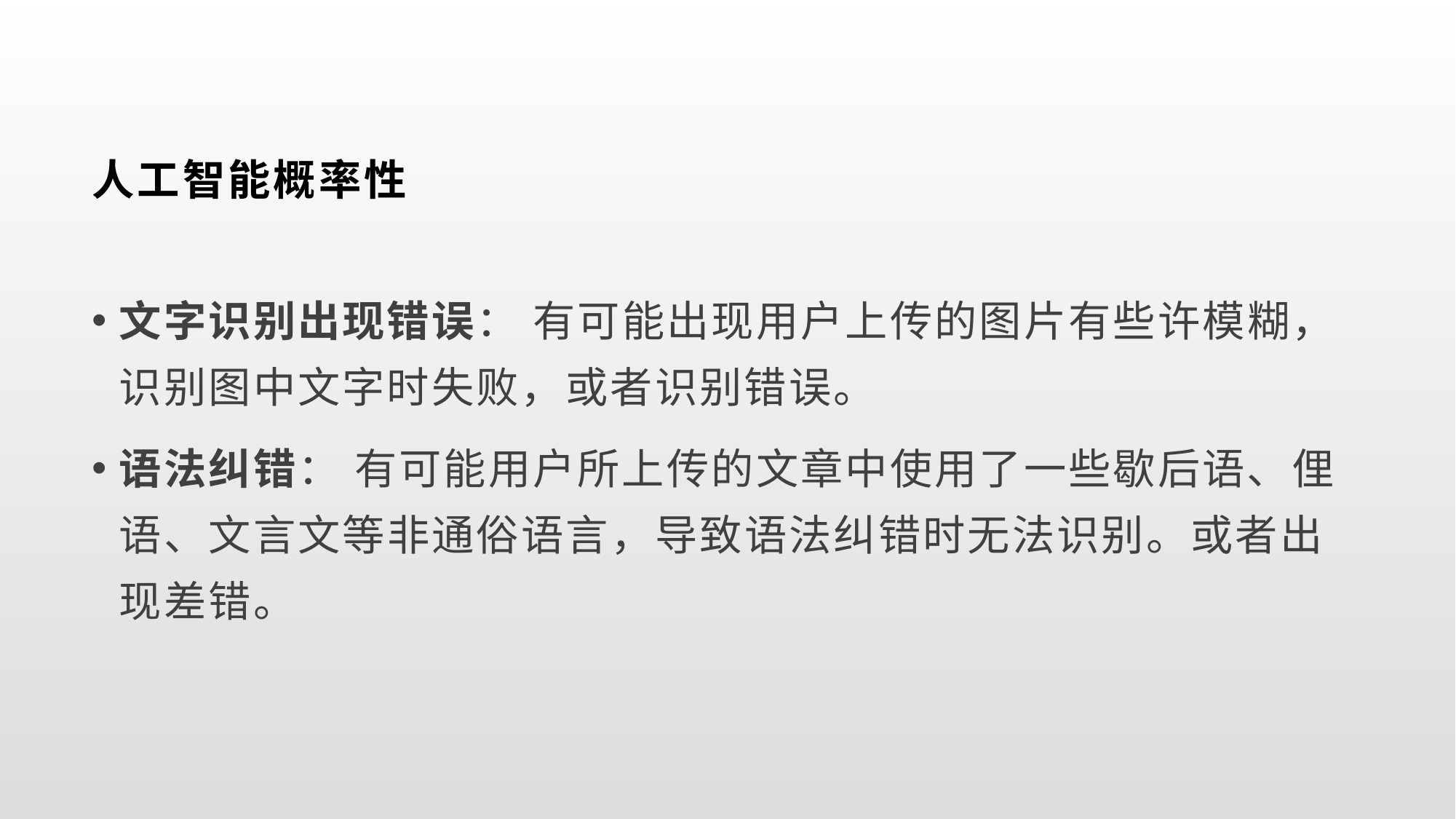

# 人工智能概率性
文字识别出现错误： 有可能出现用户上传的图片有些许模糊，识别图中文字时失败，或者识别错误。
语法纠错： 有可能用户所上传的文章中使用了一些歇后语、俚语、文言文等非通俗语言，导致语法纠错时无法识别。或者出现差错。